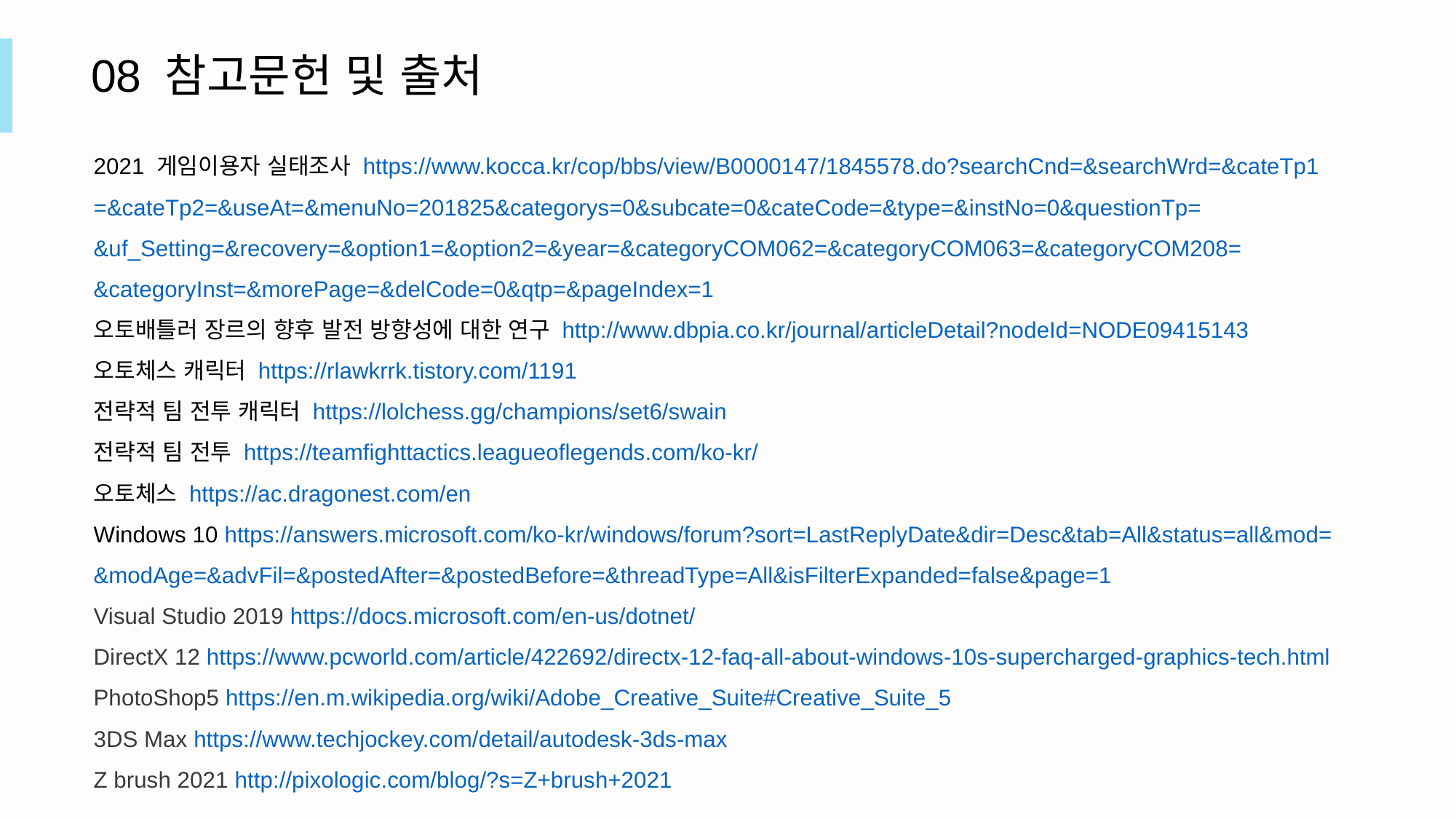

08 참고문헌 및 출처
2021 게임이용자 실태조사 https://www.kocca.kr/cop/bbs/view/B0000147/1845578.do?searchCnd=&searchWrd=&cateTp1
=&cateTp2=&useAt=&menuNo=201825&categorys=0&subcate=0&cateCode=&type=&instNo=0&questionTp=
&uf_Setting=&recovery=&option1=&option2=&year=&categoryCOM062=&categoryCOM063=&categoryCOM208=
&categoryInst=&morePage=&delCode=0&qtp=&pageIndex=1
오토배틀러 장르의 향후 발전 방향성에 대한 연구 http://www.dbpia.co.kr/journal/articleDetail?nodeId=NODE09415143
오토체스 캐릭터 https://rlawkrrk.tistory.com/1191
전략적 팀 전투 캐릭터 https://lolchess.gg/champions/set6/swain
전략적 팀 전투 https://teamfighttactics.leagueoflegends.com/ko-kr/
오토체스 https://ac.dragonest.com/en
Windows 10 https://answers.microsoft.com/ko-kr/windows/forum?sort=LastReplyDate&dir=Desc&tab=All&status=all&mod=
&modAge=&advFil=&postedAfter=&postedBefore=&threadType=All&isFilterExpanded=false&page=1
Visual Studio 2019 https://docs.microsoft.com/en-us/dotnet/
DirectX 12 https://www.pcworld.com/article/422692/directx-12-faq-all-about-windows-10s-supercharged-graphics-tech.html
PhotoShop5 https://en.m.wikipedia.org/wiki/Adobe_Creative_Suite#Creative_Suite_5
3DS Max https://www.techjockey.com/detail/autodesk-3ds-max
Z brush 2021 http://pixologic.com/blog/?s=Z+brush+2021